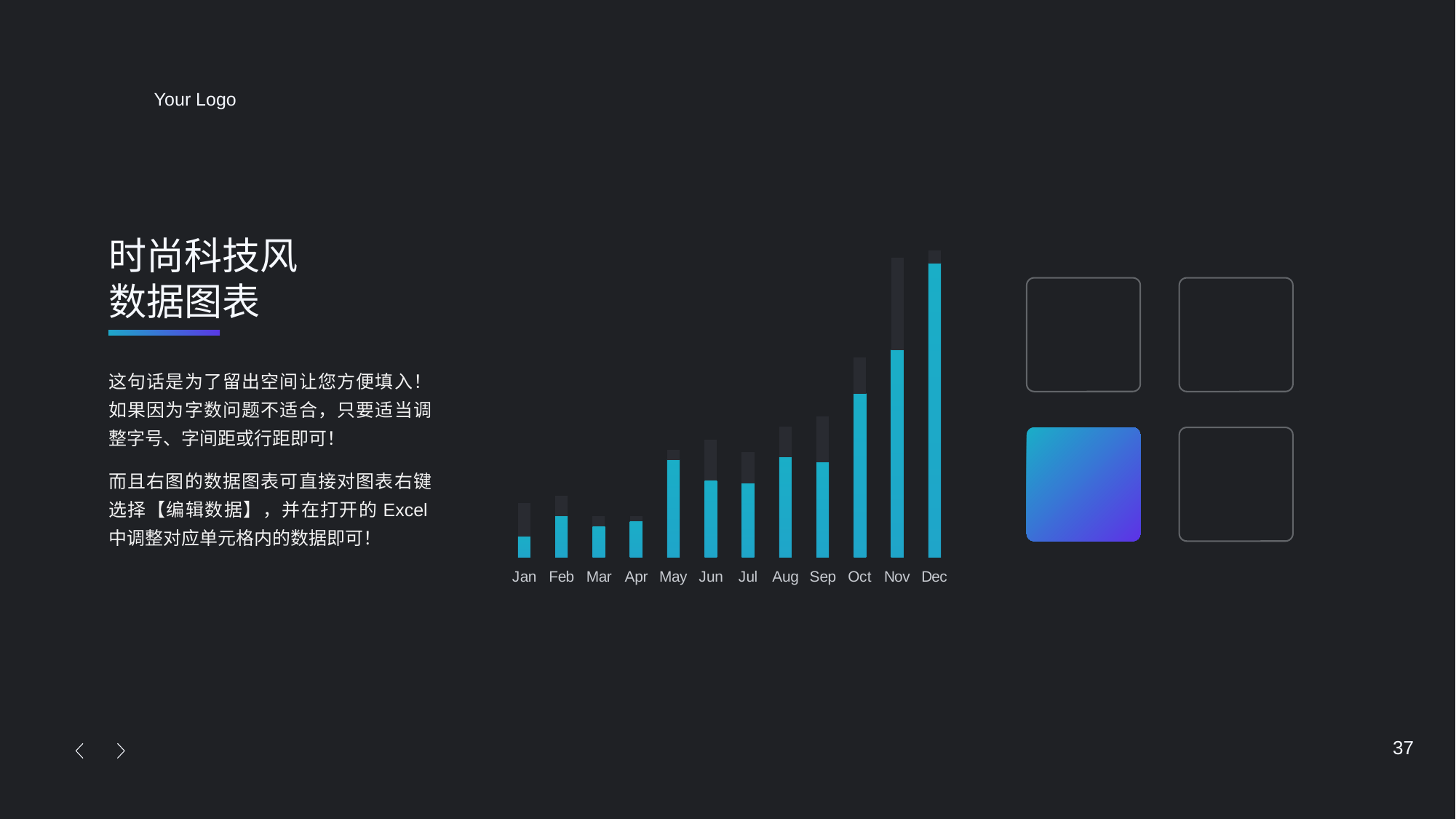

Your Logo
时尚科技风
数据图表

### Chart

| Category | 系列1 | 系列2 |
|---|---|---|
| Jan | 40.0 | 66.0 |
| Feb | 80.0 | 40.0 |
| Mar | 60.0 | 20.0 |
| Apr | 70.0 | 10.0 |
| May | 190.0 | 20.0 |
| Jun | 150.0 | 80.0 |
| Jul | 145.0 | 60.0 |
| Aug | 195.0 | 60.0 |
| Sep | 185.0 | 90.0 |
| Oct | 320.0 | 70.0 |
| Nov | 405.0 | 180.0 |
| Dec | 574.0 | 229.0 |

这句话是为了留出空间让您方便填入！如果因为字数问题不适合，只要适当调整字号、字间距或行距即可！
而且右图的数据图表可直接对图表右键选择【编辑数据】，并在打开的Excel中调整对应单元格内的数据即可！